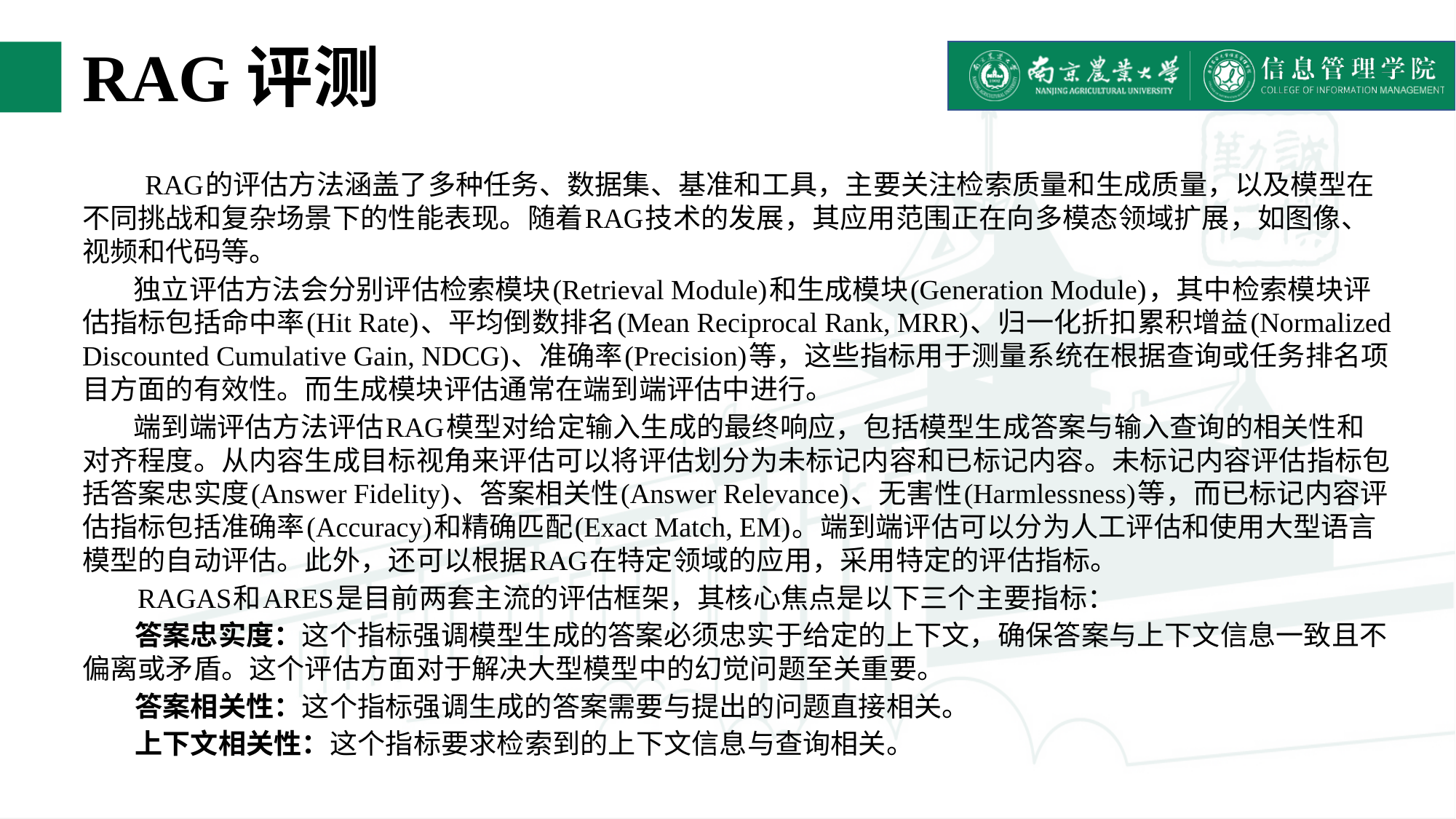

# RAG评测
               RAG的评估方法涵盖了多种任务、数据集、基准和工具，主要关注检索质量和生成质量，以及模型在不同挑战和复杂场景下的性能表现。随着RAG技术的发展，其应用范围正在向多模态领域扩展，如图像、视频和代码等。
        独立评估方法会分别评估检索模块(Retrieval Module)和生成模块(Generation Module)，其中检索模块评估指标包括命中率(Hit Rate)、平均倒数排名(Mean Reciprocal Rank, MRR)、归一化折扣累积增益(Normalized Discounted Cumulative Gain, NDCG)、准确率(Precision)等，这些指标用于测量系统在根据查询或任务排名项目方面的有效性。而生成模块评估通常在端到端评估中进行。
        端到端评估方法评估RAG模型对给定输入生成的最终响应，包括模型生成答案与输入查询的相关性和对齐程度。从内容生成目标视角来评估可以将评估划分为未标记内容和已标记内容。未标记内容评估指标包括答案忠实度(Answer Fidelity)、答案相关性(Answer Relevance)、无害性(Harmlessness)等，而已标记内容评估指标包括准确率(Accuracy)和精确匹配(Exact Match, EM)。端到端评估可以分为人工评估和使用大型语言模型的自动评估。此外，还可以根据RAG在特定领域的应用，采用特定的评估指标。
        RAGAS和ARES是目前两套主流的评估框架，其核心焦点是以下三个主要指标：
        答案忠实度：这个指标强调模型生成的答案必须忠实于给定的上下文，确保答案与上下文信息一致且不偏离或矛盾。这个评估方面对于解决大型模型中的幻觉问题至关重要。
        答案相关性：这个指标强调生成的答案需要与提出的问题直接相关。
        上下文相关性：这个指标要求检索到的上下文信息与查询相关。